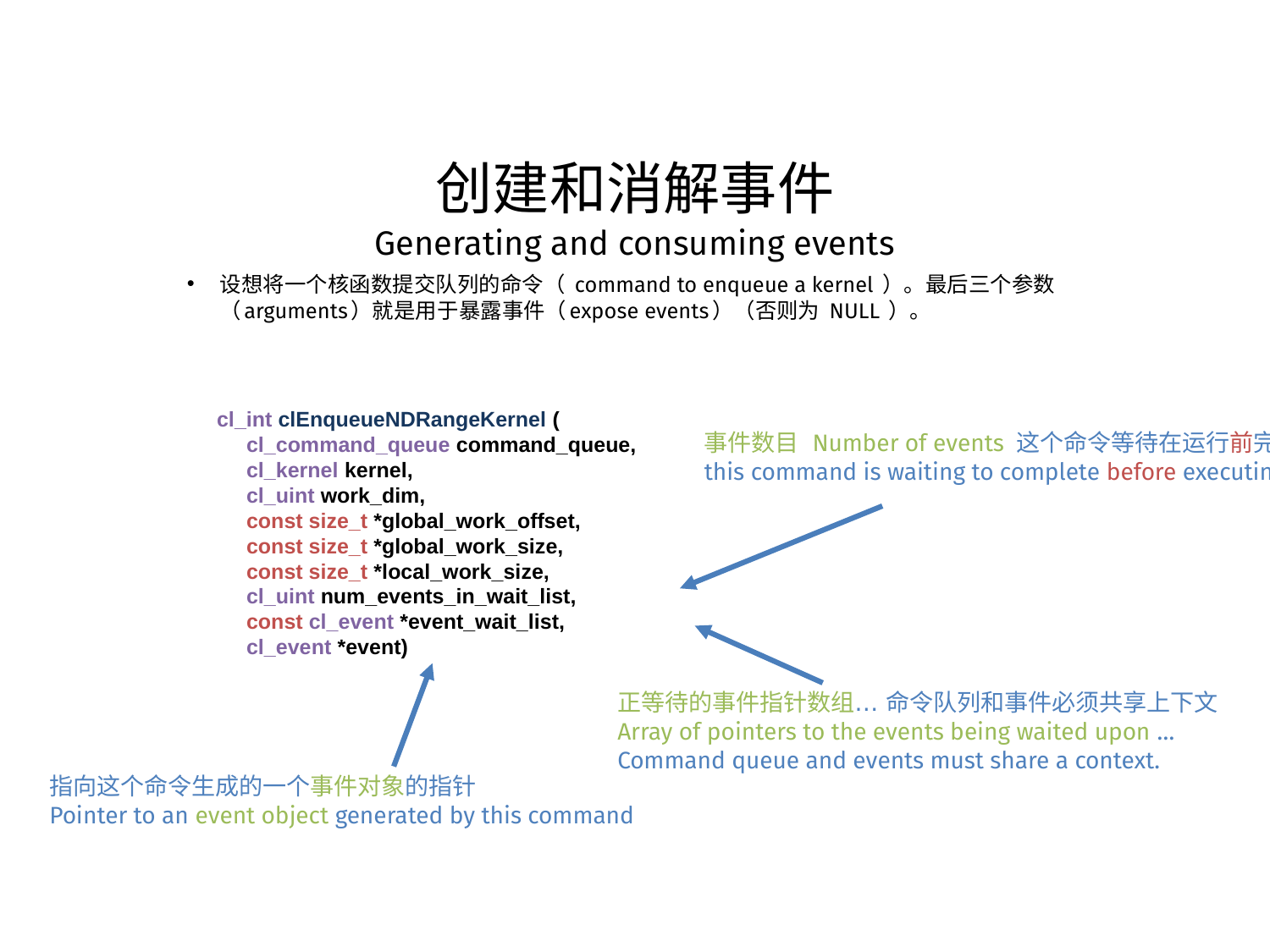

创建和消解事件
Generating and consuming events
设想将一个核函数提交队列的命令（ command to enqueue a kernel ）。最后三个参数（arguments）就是用于暴露事件（expose events）（否则为 NULL ）。

cl_int clEnqueueNDRangeKernel (
     cl_command_queue command_queue,
     cl_kernel kernel,
     cl_uint work_dim,
     const size_t *global_work_offset,
     const size_t *global_work_size,
     const size_t *local_work_size,
     cl_uint num_events_in_wait_list,
     const cl_event *event_wait_list,
     cl_event *event)

事件数目 Number of events 这个命令等待在运行前完成
this command is waiting to complete before executing

正等待的事件指针数组… 命令队列和事件必须共享上下文
Array of pointers to the events being waited upon … Command queue and events must share a context.

指向这个命令生成的一个事件对象的指针
Pointer to an event object generated by this command